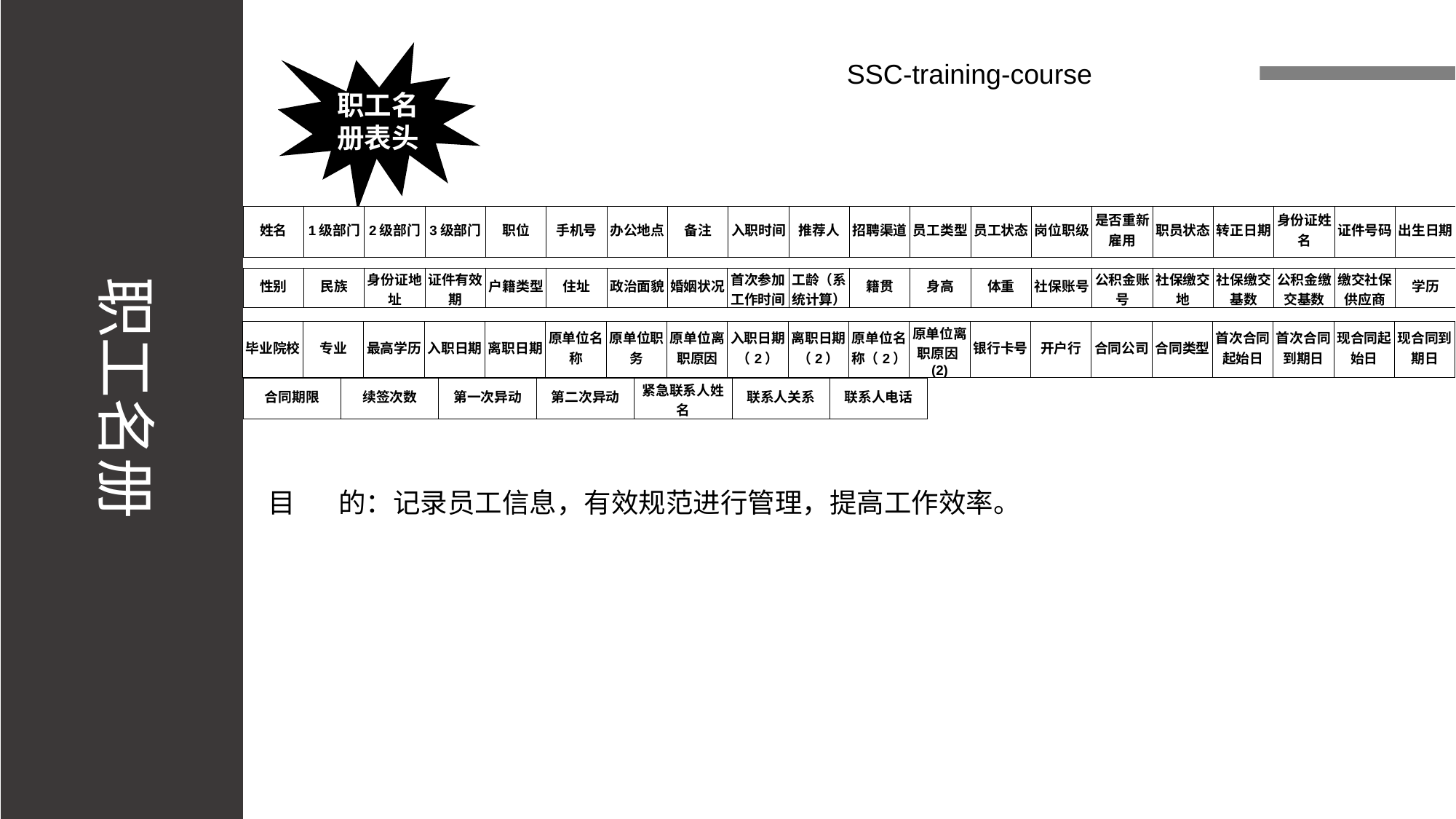

职工名册
职工名册表头
SSC-training-course

| 姓名 | 1级部门 | 2级部门 | 3级部门 | 职位 | 手机号 | 办公地点 | 备注 | 入职时间 | 推荐人 | 招聘渠道 | 员工类型 | 员工状态 | 岗位职级 | 是否重新雇用 | 职员状态 | 转正日期 | 身份证姓名 | 证件号码 | 出生日期 |
| --- | --- | --- | --- | --- | --- | --- | --- | --- | --- | --- | --- | --- | --- | --- | --- | --- | --- | --- | --- |
| 性别 | 民族 | 身份证地址 | 证件有效期 | 户籍类型 | 住址 | 政治面貌 | 婚姻状况 | 首次参加工作时间 | 工龄（系统计算） | 籍贯 | 身高 | 体重 | 社保账号 | 公积金账号 | 社保缴交地 | 社保缴交基数 | 公积金缴交基数 | 缴交社保供应商 | 学历 |
| --- | --- | --- | --- | --- | --- | --- | --- | --- | --- | --- | --- | --- | --- | --- | --- | --- | --- | --- | --- |
| 毕业院校 | 专业 | 最高学历 | 入职日期 | 离职日期 | 原单位名称 | 原单位职务 | 原单位离职原因 | 入职日期（2） | 离职日期（2） | 原单位名称（2） | 原单位离职原因(2) | 银行卡号 | 开户行 | 合同公司 | 合同类型 | 首次合同起始日 | 首次合同到期日 | 现合同起始日 | 现合同到期日 |
| --- | --- | --- | --- | --- | --- | --- | --- | --- | --- | --- | --- | --- | --- | --- | --- | --- | --- | --- | --- |
| 合同期限 | 续签次数 | 第一次异动 | 第二次异动 | 紧急联系人姓名 | 联系人关系 | 联系人电话 |
| --- | --- | --- | --- | --- | --- | --- |
目       的：记录员工信息，有效规范进行管理，提高工作效率。